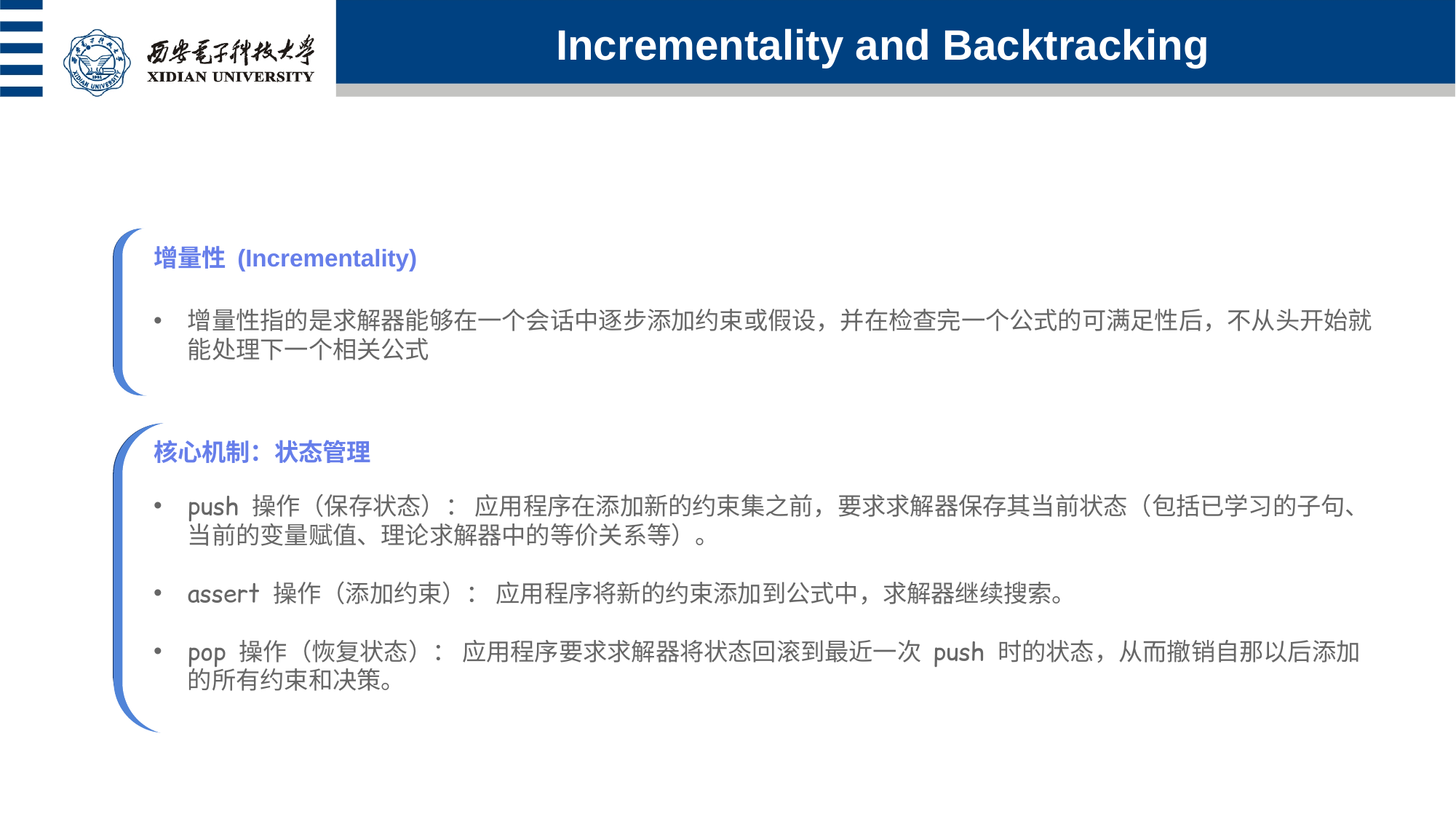

Incrementality and Backtracking

增量性 (Incrementality)

增量性指的是求解器能够在一个会话中逐步添加约束或假设，并在检查完一个公式的可满足性后，不从头开始就能处理下一个相关公式

核心机制：状态管理

push 操作（保存状态）： 应用程序在添加新的约束集之前，要求求解器保存其当前状态（包括已学习的子句、当前的变量赋值、理论求解器中的等价关系等）。

assert 操作（添加约束）： 应用程序将新的约束添加到公式中，求解器继续搜索。

pop 操作（恢复状态）： 应用程序要求求解器将状态回滚到最近一次 push 时的状态，从而撤销自那以后添加的所有约束和决策。